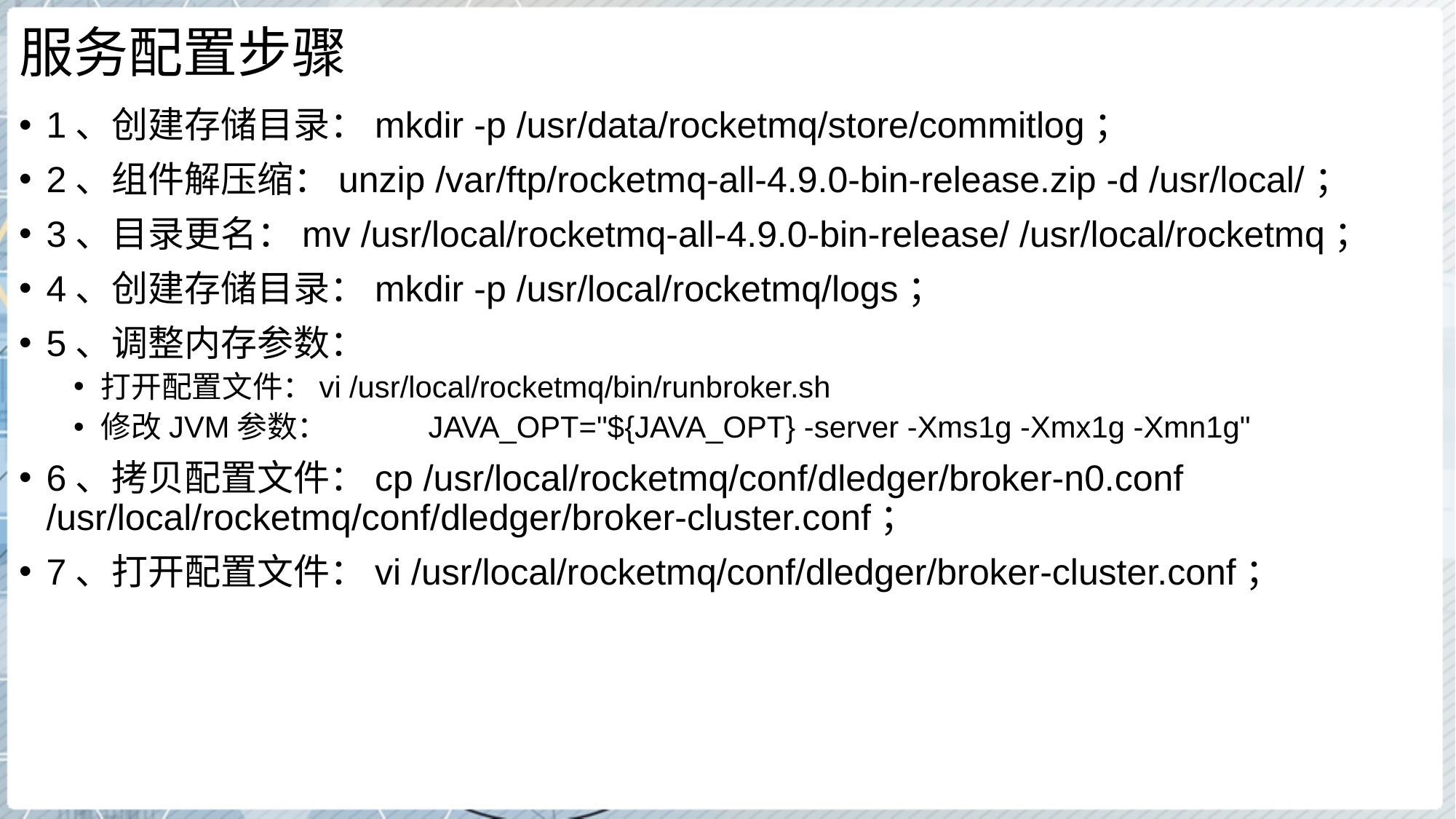

# 服务配置步骤
1、创建存储目录：mkdir -p /usr/data/rocketmq/store/commitlog；
2、组件解压缩：unzip /var/ftp/rocketmq-all-4.9.0-bin-release.zip -d /usr/local/；
3、目录更名：mv /usr/local/rocketmq-all-4.9.0-bin-release/ /usr/local/rocketmq；
4、创建存储目录：mkdir -p /usr/local/rocketmq/logs；
5、调整内存参数：
打开配置文件：	vi /usr/local/rocketmq/bin/runbroker.sh
修改JVM参数：	JAVA_OPT="${JAVA_OPT} -server -Xms1g -Xmx1g -Xmn1g"
6、拷贝配置文件：cp /usr/local/rocketmq/conf/dledger/broker-n0.conf /usr/local/rocketmq/conf/dledger/broker-cluster.conf；
7、打开配置文件：vi /usr/local/rocketmq/conf/dledger/broker-cluster.conf；